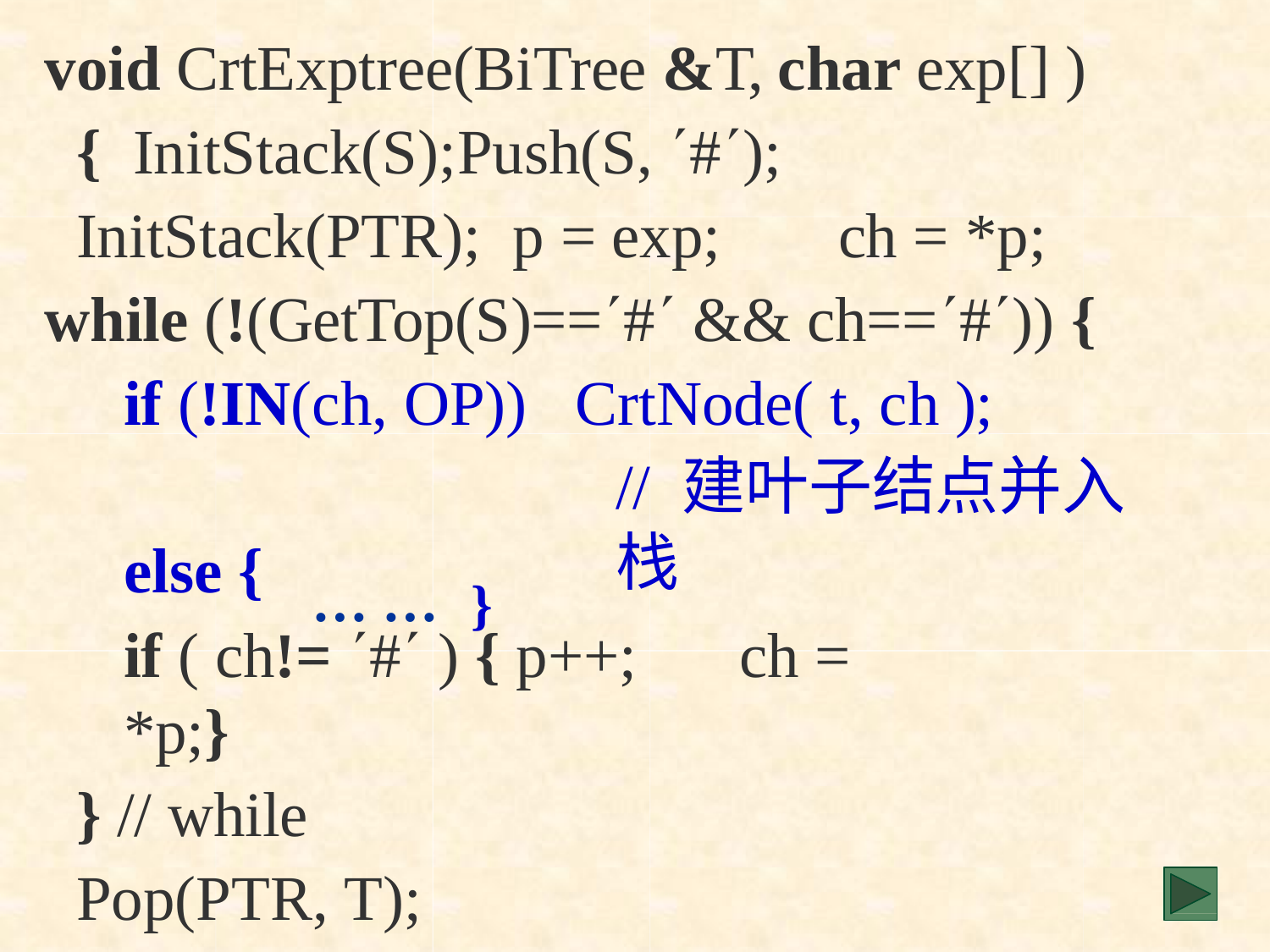

void CrtExptree(BiTree &T, char exp[] ) {  InitStack(S);	Push(S, ′#′);	InitStack(PTR);  p = exp;	ch = *p;
while (!(GetTop(S)==′#′ && ch==′#′)) {
CrtNode( t, ch );
// 建叶子结点并入栈
if (!IN(ch, OP))
… …	}
else {
if ( ch!= ′#′ ) { p++;	ch = *p;}
} // while  Pop(PTR, T);
} // CrtExptree